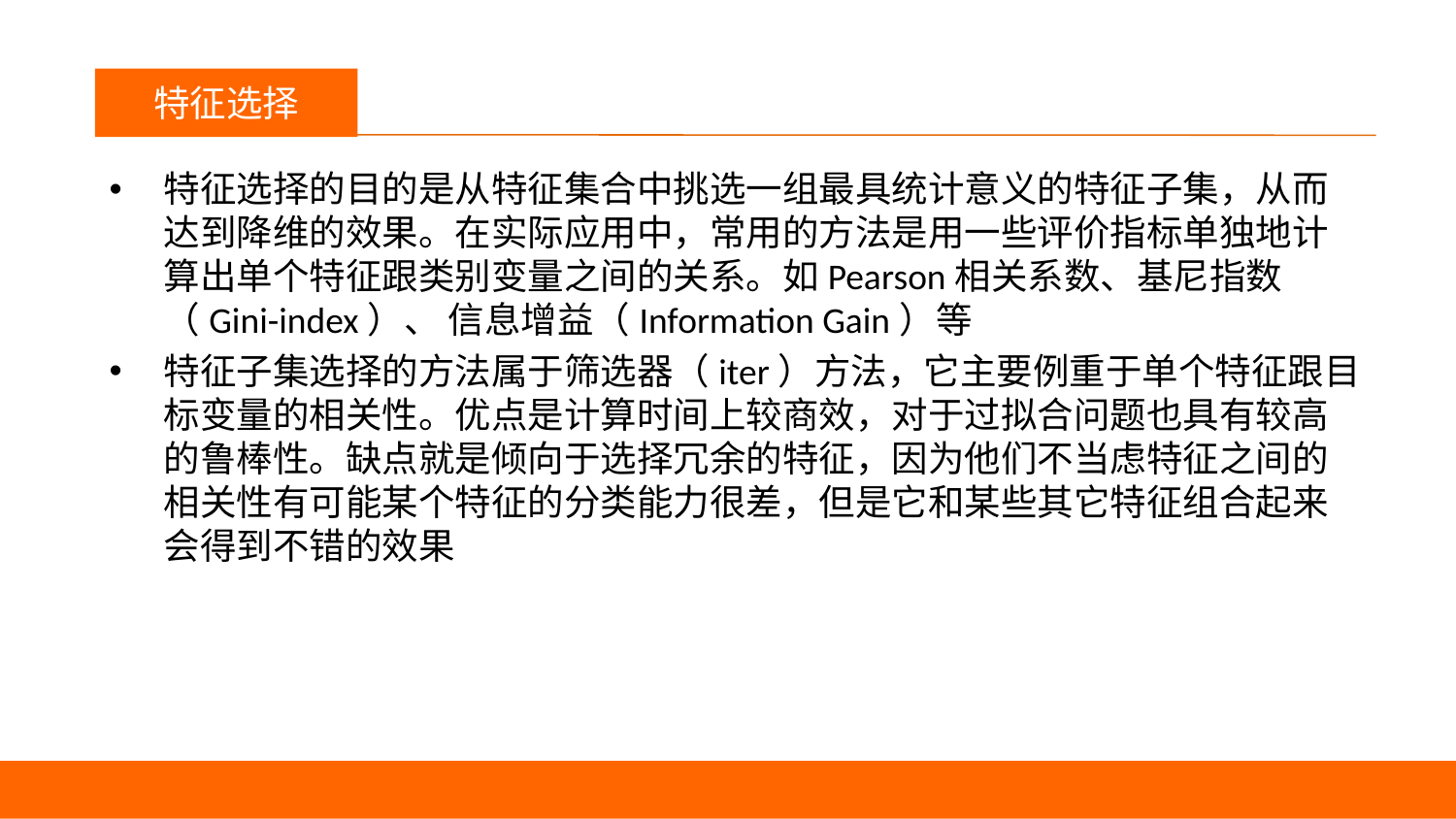

议程
特征选择

特征选择的目的是从特征集合中挑选一组最具统计意义的特征子集，从而达到降维的效果。在实际应用中，常用的方法是用一些评价指标单独地计算出单个特征跟类别变量之间的关系。如Pearson相关系数、基尼指数（Gini-index）、 信息增益（Information Gain）等
特征子集选择的方法属于筛选器（iter）方法，它主要例重于单个特征跟目标变量的相关性。优点是计算时间上较商效，对于过拟合问题也具有较高的鲁棒性。缺点就是倾向于选择冗余的特征，因为他们不当虑特征之间的相关性有可能某个特征的分类能力很差，但是它和某些其它特征组合起来会得到不错的效果